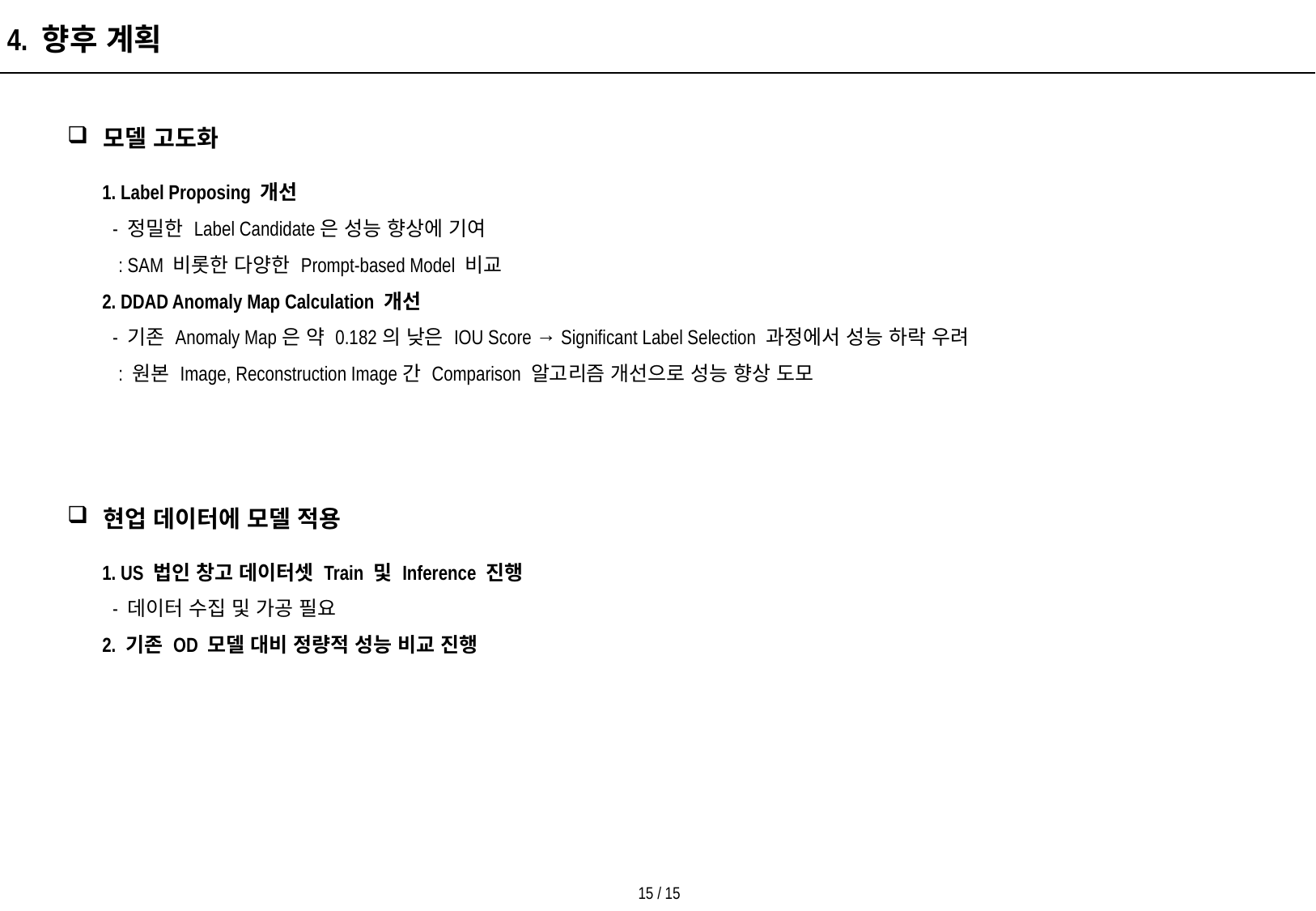

4. 향후 계획
 모델 고도화
1. Label Proposing 개선
 - 정밀한 Label Candidate은 성능 향상에 기여
  : SAM 비롯한 다양한 Prompt-based Model 비교
2. DDAD Anomaly Map Calculation 개선
 - 기존 Anomaly Map은 약 0.182의 낮은 IOU Score → Significant Label Selection 과정에서 성능 하락 우려
  : 원본 Image, Reconstruction Image간 Comparison 알고리즘 개선으로 성능 향상 도모
 현업 데이터에 모델 적용
1. US 법인 창고 데이터셋 Train 및 Inference 진행
 - 데이터 수집 및 가공 필요
2. 기존 OD 모델 대비 정량적 성능 비교 진행
15 / 15